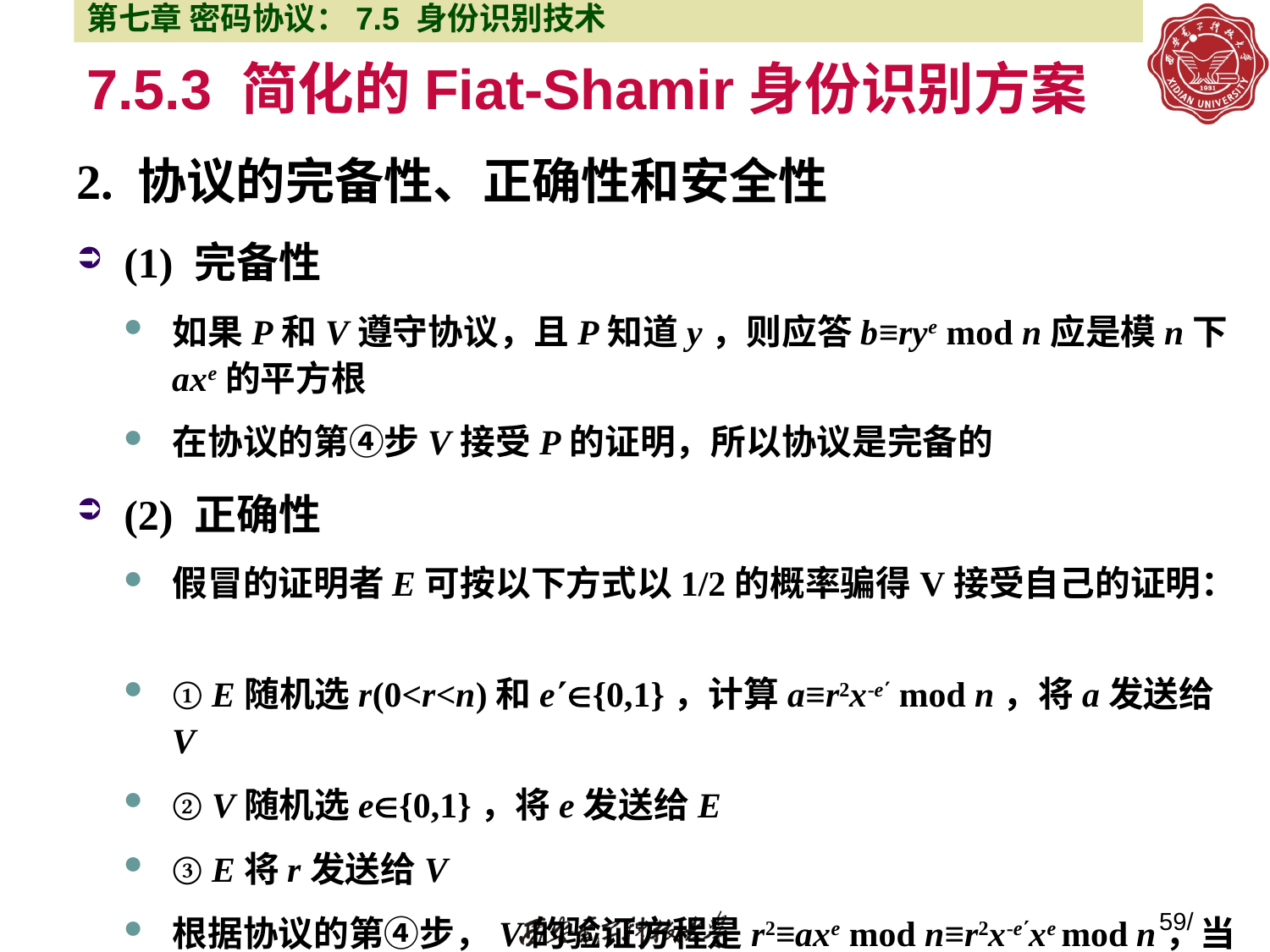

第七章 密码协议：7.5 身份识别技术
# 7.5.3 简化的Fiat-Shamir身份识别方案
2. 协议的完备性、正确性和安全性
(1) 完备性
如果P和V遵守协议，且P知道y，则应答b≡rye mod n应是模n下axe的平方根
在协议的第④步V接受P的证明，所以协议是完备的
(2) 正确性
假冒的证明者E可按以下方式以1/2的概率骗得V接受自己的证明：
① E随机选r(0<r<n)和e′∈{0,1}，计算a≡r2x-e′ mod n，将a发送给V
② V随机选e∈{0,1}，将e发送给E
③ E将r发送给V
根据协议的第④步，V的验证方程是r2≡axe mod n≡r2x-e′xe mod n，当e′=e 时，验证方程成立，V接受E的证明，即E欺骗成功
59/